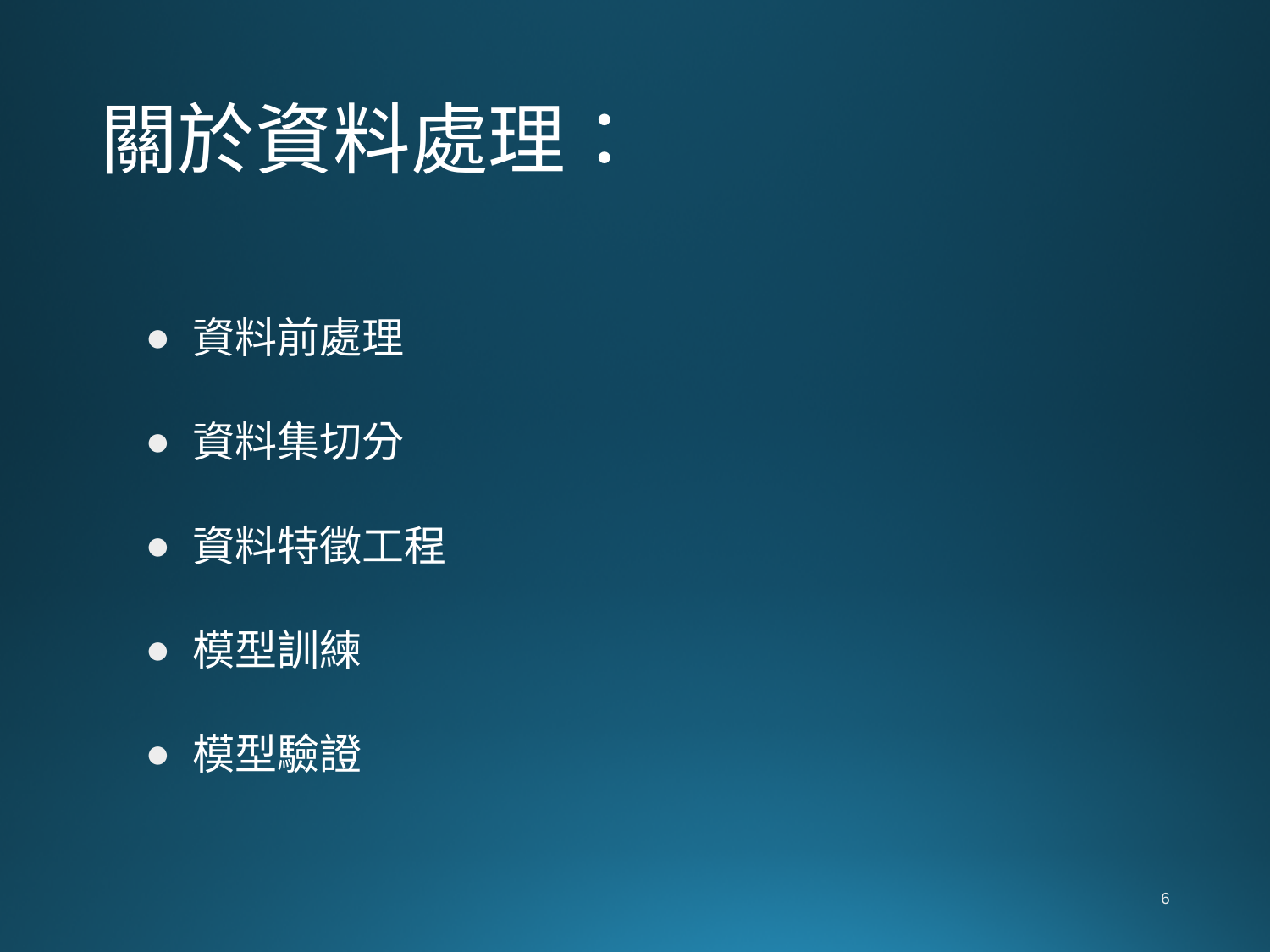

# 關於資料處理：

資料前處理

資料集切分

資料特徵工程

模型訓練

模型驗證

6